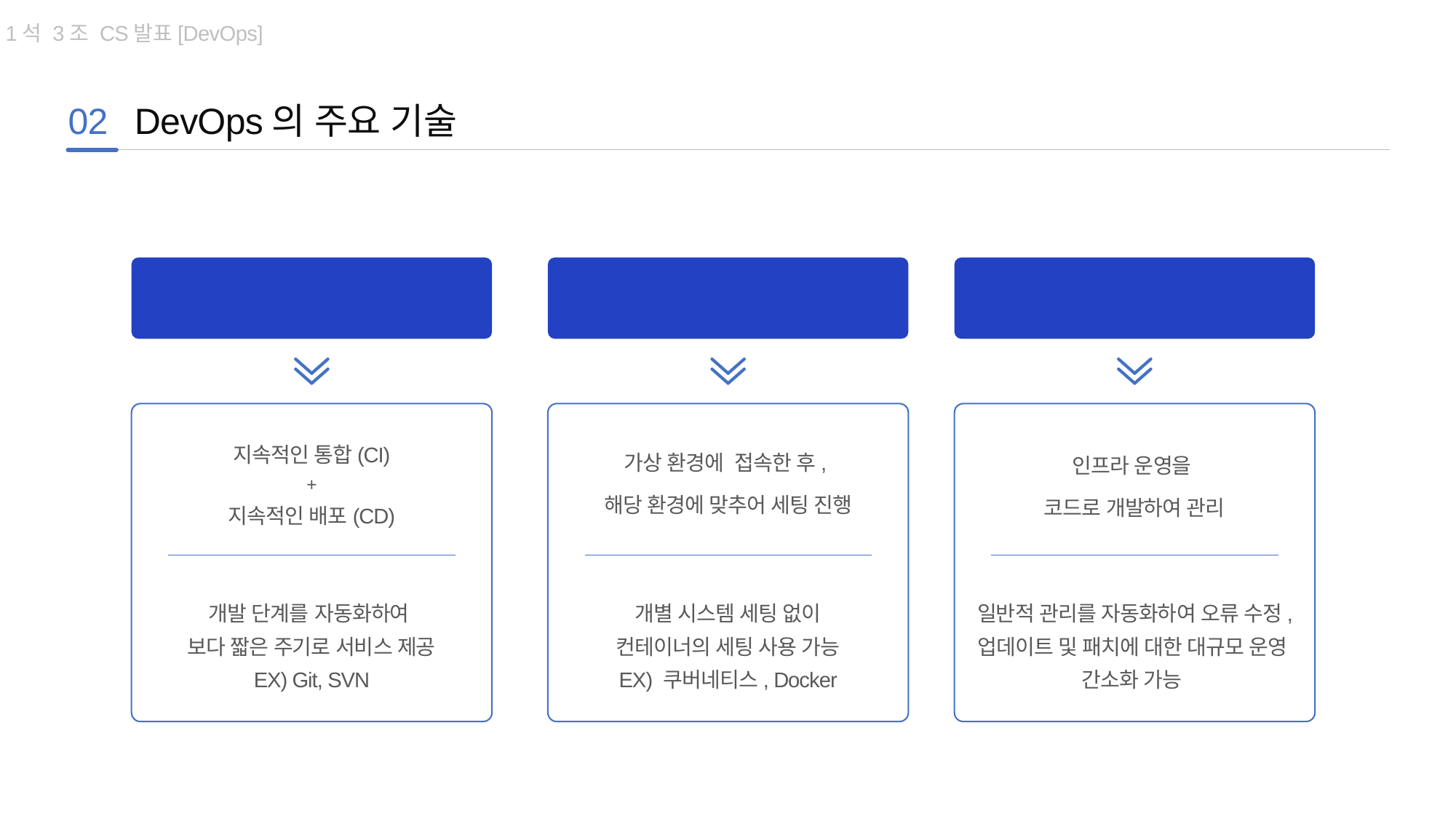

1석 3조 CS발표[DevOps]
02
DevOps의 주요 기술

CI/CD
컨테이너
인프라자동화

지속적인 통합(CI)
+
지속적인 배포(CD)
가상 환경에  접속한 후,

해당 환경에 맞추어 세팅 진행
인프라 운영을

코드로 개발하여 관리
개발 단계를 자동화하여
보다 짧은 주기로 서비스 제공
EX) Git, SVN
개별 시스템 세팅 없이
컨테이너의 세팅 사용 가능
EX) 쿠버네티스, Docker
일반적 관리를 자동화하여 오류 수정,
업데이트 및 패치에 대한 대규모 운영 간소화 가능